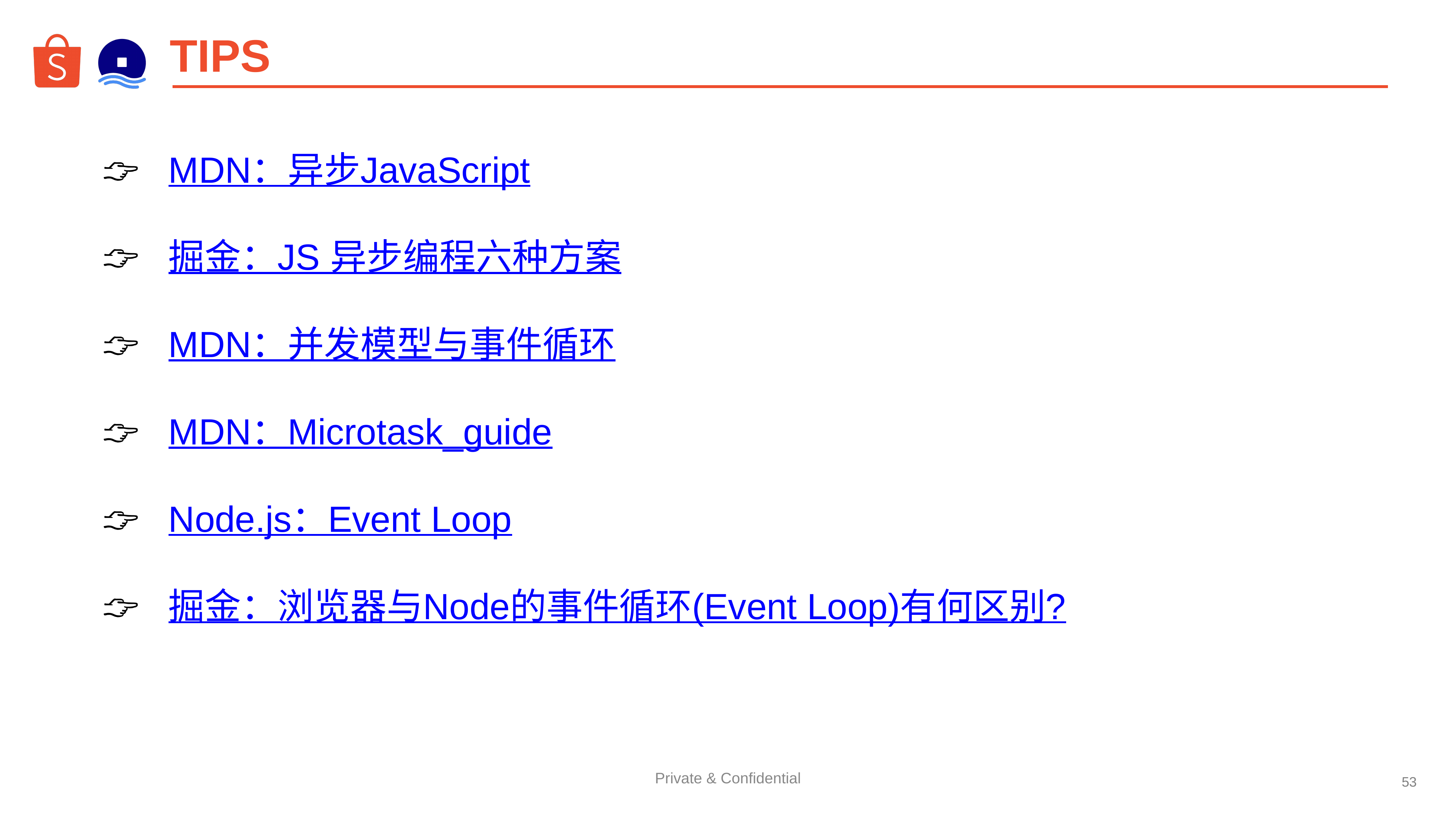

# TIPS
👉  MDN：异步JavaScript

👉  掘金：JS 异步编程六种方案

👉  MDN：并发模型与事件循环

👉  MDN：Microtask_guide

👉  Node.js：Event Loop

👉  掘金：浏览器与Node的事件循环(Event Loop)有何区别?